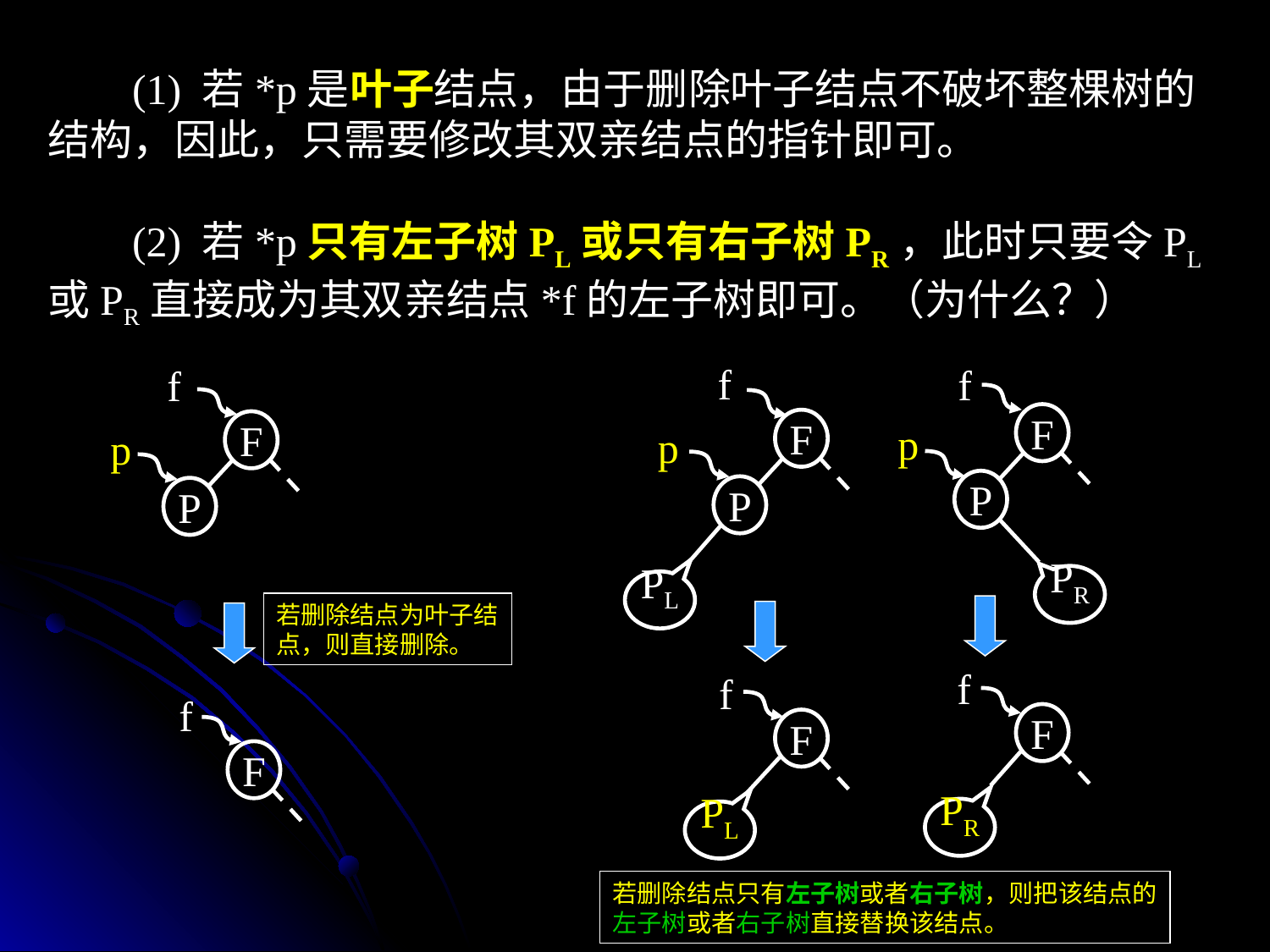

(1) 若*p是叶子结点，由于删除叶子结点不破坏整棵树的结构，因此，只需要修改其双亲结点的指针即可。

        (2) 若*p只有左子树PL或只有右子树PR，此时只要令PL或PR直接成为其双亲结点*f的左子树即可。（为什么？）
f
F
P
p

PL

f
F

PL
f
F
P
p

PR

f
F

PR
f
F
P
p

f
F

若删除结点为叶子结
点，则直接删除。
若删除结点只有左子树或者右子树，则把该结点的
左子树或者右子树直接替换该结点。